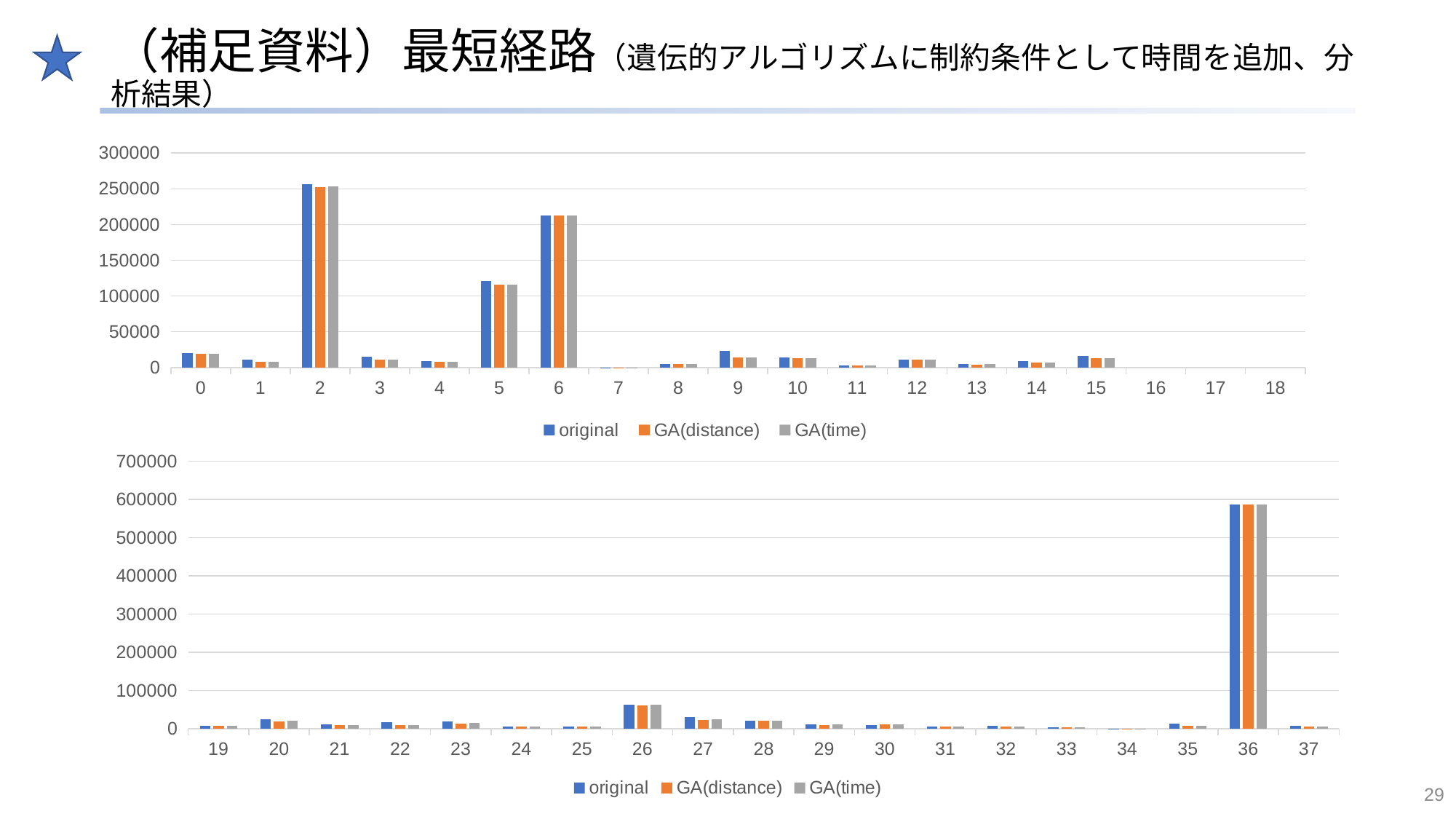

# （補足資料）最短経路（遺伝的アルゴリズムに制約条件として時間を追加、分析結果）

[unsupported chart]

### Chart

| Category | original | GA(distance) | GA(time) |
|---|---|---|---|
| 19 | 8003.0 | 8153.0 | 8021.0 |
| 20 | 25445.0 | 18658.0 | 20986.0 |
| 21 | 10673.0 | 9473.0 | 9473.0 |
| 22 | 17056.0 | 9034.0 | 9124.0 |
| 23 | 19178.0 | 14195.0 | 15264.0 |
| 24 | 4995.0 | 4995.0 | 4995.0 |
| 25 | 6445.0 | 6445.0 | 6445.0 |
| 26 | 62200.0 | 60224.0 | 62102.0 |
| 27 | 31132.0 | 23384.0 | 24046.0 |
| 28 | 21188.0 | 20343.0 | 20343.0 |
| 29 | 11568.0 | 9893.0 | 10688.0 |
| 30 | 10550.0 | 10575.0 | 10575.0 |
| 31 | 6204.0 | 5247.0 | 5247.0 |
| 32 | 6977.0 | 5953.0 | 5961.0 |
| 33 | 4716.0 | 4044.0 | 4045.0 |
| 34 | 58.0 | 58.0 | 58.0 |
| 35 | 13766.0 | 8246.0 | 8246.0 |
| 36 | 586506.0 | 585944.0 | 585944.0 |
| 37 | 7386.0 | 5460.0 | 6388.0 |
29